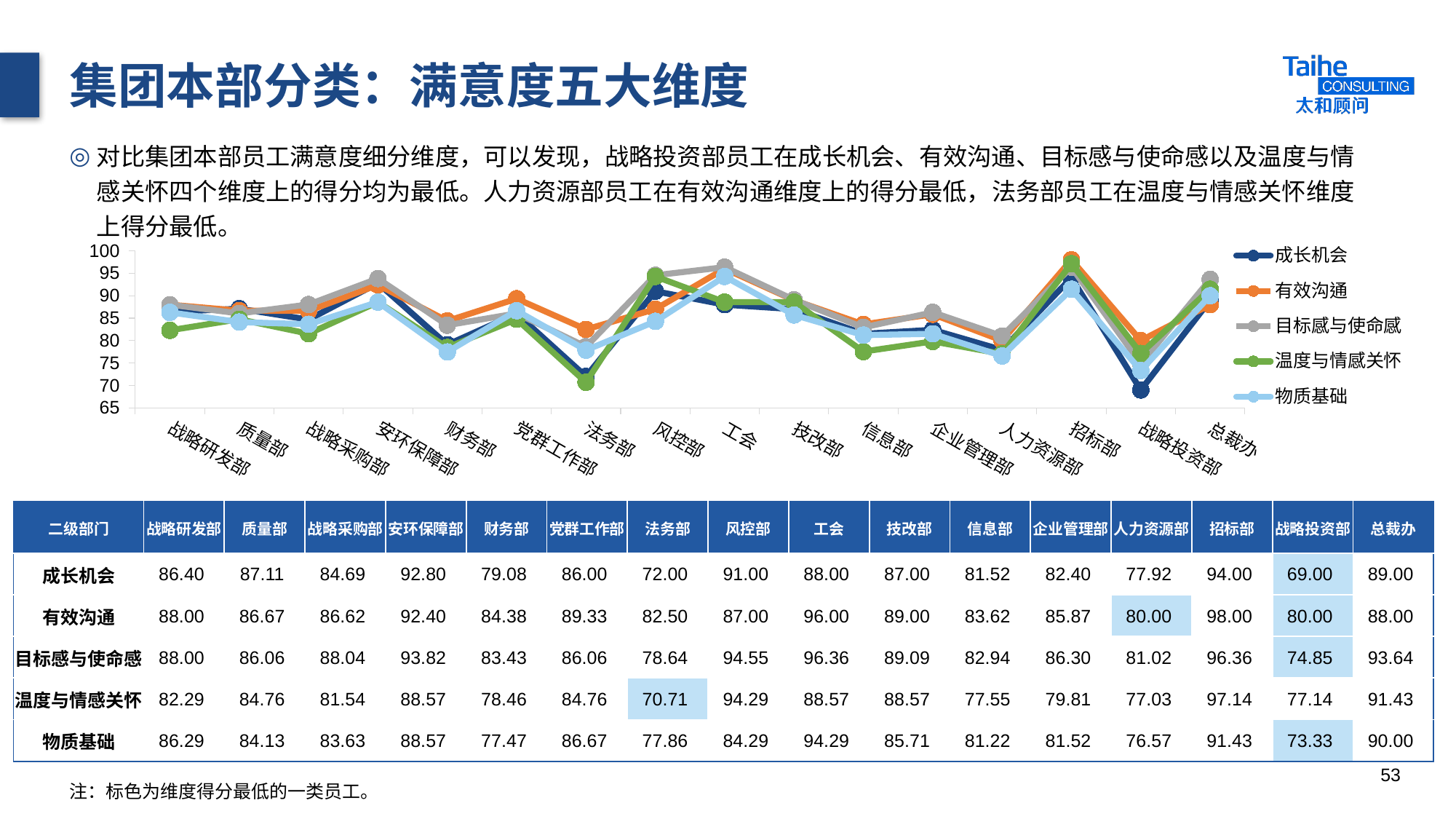

# 集团本部分类：满意度五大维度
对比集团本部员工满意度细分维度，可以发现，战略投资部员工在成长机会、有效沟通、目标感与使命感以及温度与情感关怀四个维度上的得分均为最低。人力资源部员工在有效沟通维度上的得分最低，法务部员工在温度与情感关怀维度上得分最低。

### Chart

| Category | 成长机会 | 有效沟通 | 目标感与使命感 | 温度与情感关怀 | 物质基础 |
|---|---|---|---|---|---|
| 战略研发部 | 86.4 | 88.0 | 88.0 | 82.29 | 86.29 |
| 质量部 | 87.11 | 86.67 | 86.06 | 84.76 | 84.13 |
| 战略采购部 | 84.69 | 86.62 | 88.04 | 81.54 | 83.63 |
| 安环保障部 | 92.8 | 92.4 | 93.82 | 88.57 | 88.57 |
| 财务部 | 79.08 | 84.38 | 83.43 | 78.46 | 77.47 |
| 党群工作部 | 86.0 | 89.33 | 86.06 | 84.76 | 86.67 |
| 法务部 | 72.0 | 82.5 | 78.64 | 70.71 | 77.86 |
| 风控部 | 91.0 | 87.0 | 94.55 | 94.29 | 84.29 |
| 工会 | 88.0 | 96.0 | 96.36 | 88.57 | 94.29 |
| 技改部 | 87.0 | 89.0 | 89.09 | 88.57 | 85.71 |
| 信息部 | 81.52 | 83.62 | 82.94 | 77.55 | 81.22 |
| 企业管理部 | 82.4 | 85.87 | 86.3 | 79.81 | 81.52 |
| 人力资源部 | 77.92 | 80.0 | 81.02 | 77.03 | 76.57 |
| 招标部 | 94.0 | 98.0 | 96.36 | 97.14 | 91.43 |
| 战略投资部 | 69.0 | 80.0 | 74.85 | 77.14 | 73.33 |
| 总裁办 | 89.0 | 88.0 | 93.64 | 91.43 | 90.0 |
| 二级部门 | 战略研发部 | 质量部 | 战略采购部 | 安环保障部 | 财务部 | 党群工作部 | 法务部 | 风控部 | 工会 | 技改部 | 信息部 | 企业管理部 | 人力资源部 | 招标部 | 战略投资部 | 总裁办 |
| --- | --- | --- | --- | --- | --- | --- | --- | --- | --- | --- | --- | --- | --- | --- | --- | --- |
| 成长机会 | 86.40 | 87.11 | 84.69 | 92.80 | 79.08 | 86.00 | 72.00 | 91.00 | 88.00 | 87.00 | 81.52 | 82.40 | 77.92 | 94.00 | 69.00 | 89.00 |
| 有效沟通 | 88.00 | 86.67 | 86.62 | 92.40 | 84.38 | 89.33 | 82.50 | 87.00 | 96.00 | 89.00 | 83.62 | 85.87 | 80.00 | 98.00 | 80.00 | 88.00 |
| 目标感与使命感 | 88.00 | 86.06 | 88.04 | 93.82 | 83.43 | 86.06 | 78.64 | 94.55 | 96.36 | 89.09 | 82.94 | 86.30 | 81.02 | 96.36 | 74.85 | 93.64 |
| 温度与情感关怀 | 82.29 | 84.76 | 81.54 | 88.57 | 78.46 | 84.76 | 70.71 | 94.29 | 88.57 | 88.57 | 77.55 | 79.81 | 77.03 | 97.14 | 77.14 | 91.43 |
| 物质基础 | 86.29 | 84.13 | 83.63 | 88.57 | 77.47 | 86.67 | 77.86 | 84.29 | 94.29 | 85.71 | 81.22 | 81.52 | 76.57 | 91.43 | 73.33 | 90.00 |
53
注：标色为维度得分最低的一类员工。